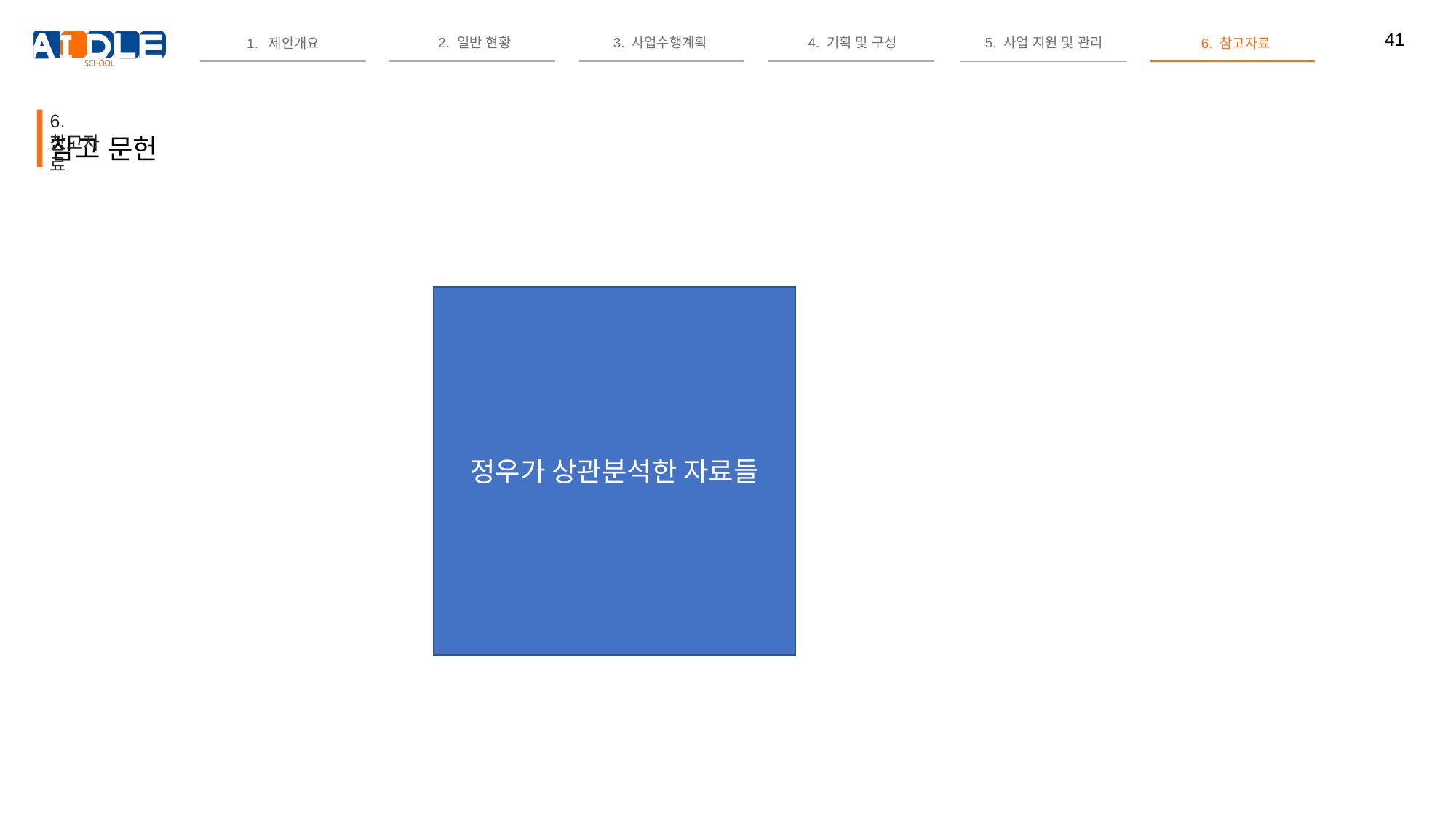

6. 참고자료
참고 문헌
정우가 상관분석한 자료들